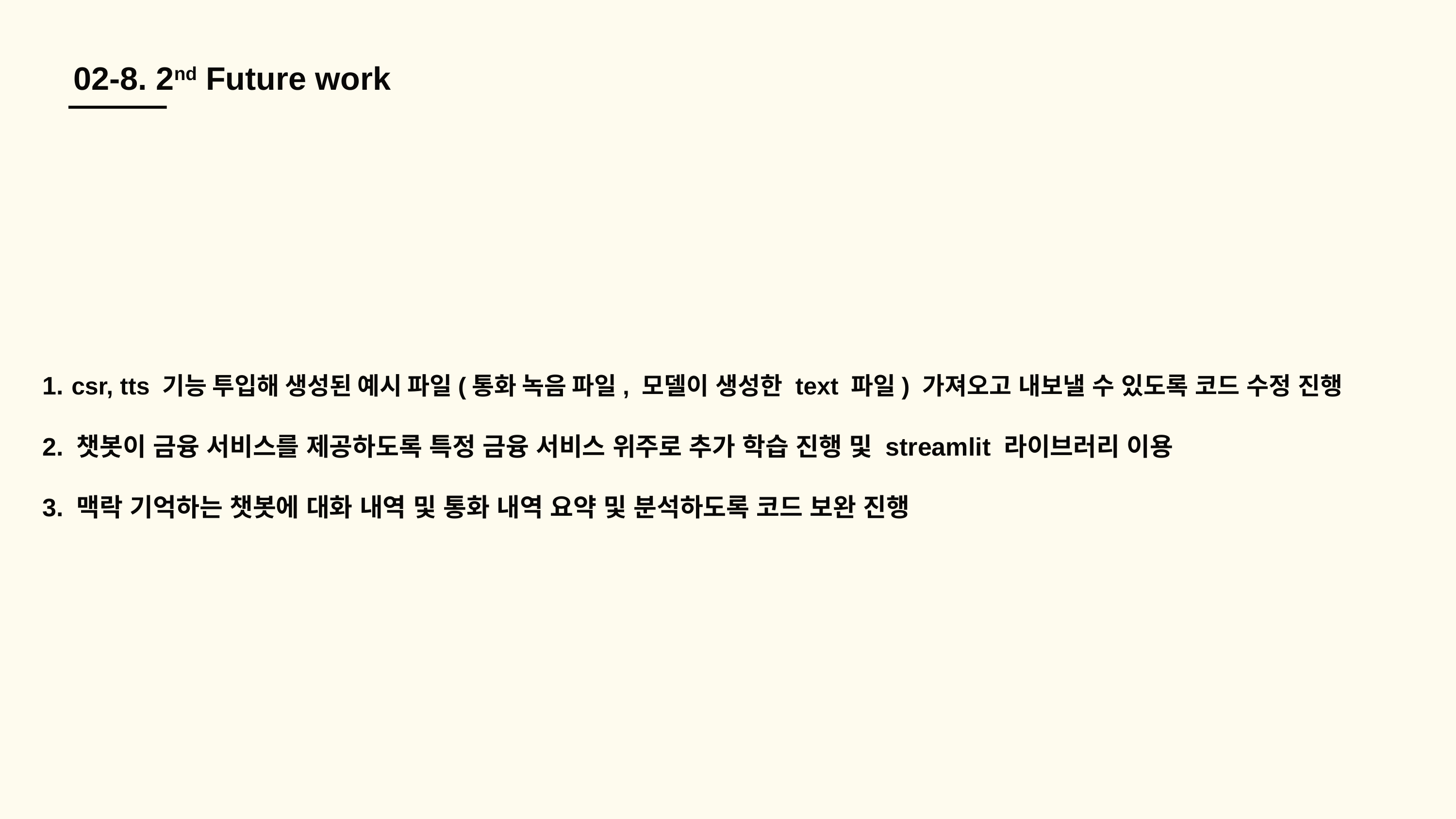

02-8. 2nd Future work

1. csr, tts 기능 투입해 생성된 예시 파일(통화 녹음 파일, 모델이 생성한 text 파일) 가져오고 내보낼 수 있도록 코드 수정 진행
2. 챗봇이 금융 서비스를 제공하도록 특정 금융 서비스 위주로 추가 학습 진행 및 streamlit 라이브러리 이용
3. 맥락 기억하는 챗봇에 대화 내역 및 통화 내역 요약 및 분석하도록 코드 보완 진행